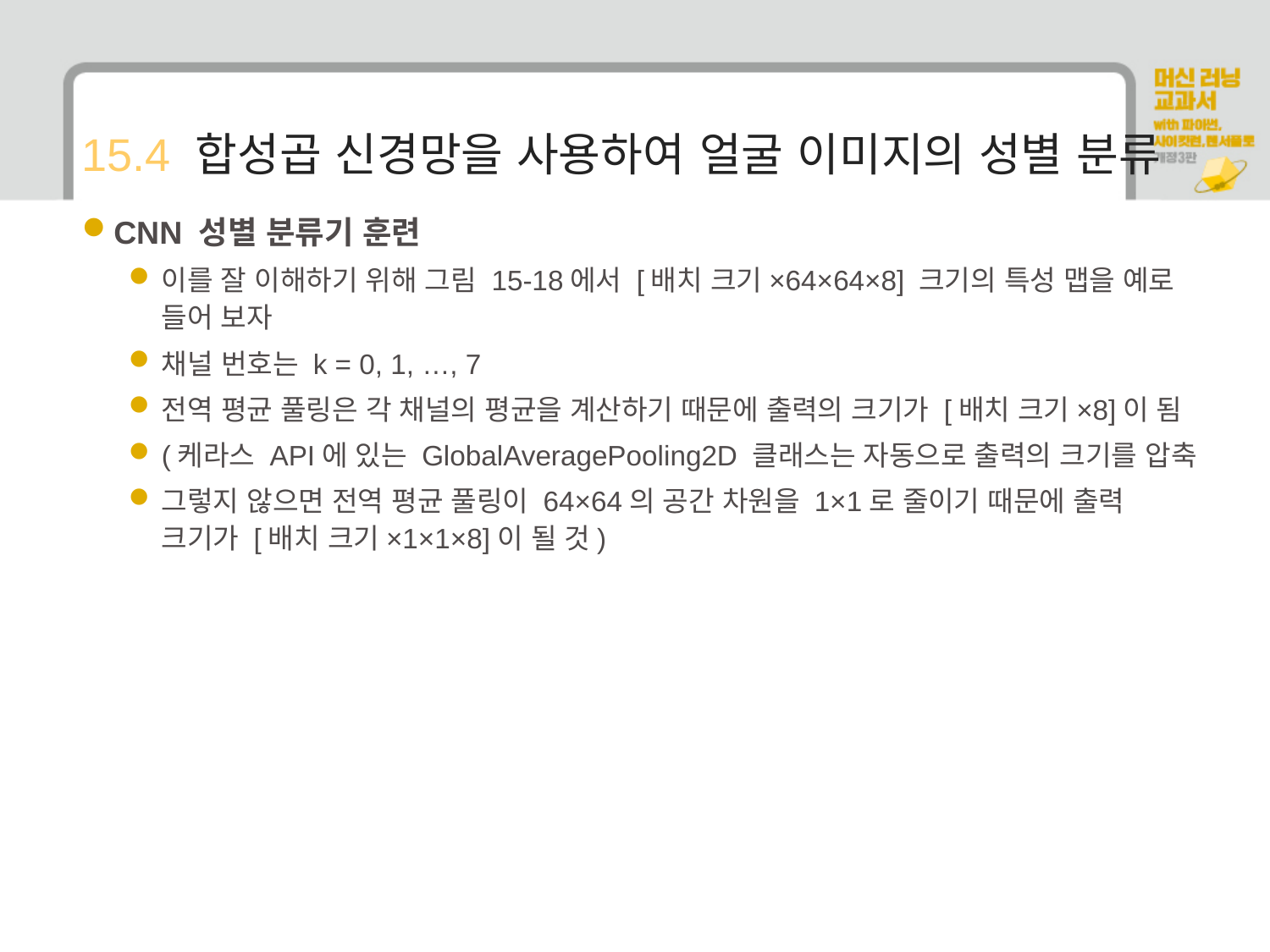

# 15.4 합성곱 신경망을 사용하여 얼굴 이미지의 성별 분류
CNN 성별 분류기 훈련
이를 잘 이해하기 위해 그림 15-18에서 [배치 크기×64×64×8] 크기의 특성 맵을 예로 들어 보자
채널 번호는 k = 0, 1, …, 7
전역 평균 풀링은 각 채널의 평균을 계산하기 때문에 출력의 크기가 [배치 크기×8]이 됨
(케라스 API에 있는 GlobalAveragePooling2D 클래스는 자동으로 출력의 크기를 압축
그렇지 않으면 전역 평균 풀링이 64×64의 공간 차원을 1×1로 줄이기 때문에 출력 크기가 [배치 크기×1×1×8]이 될 것)